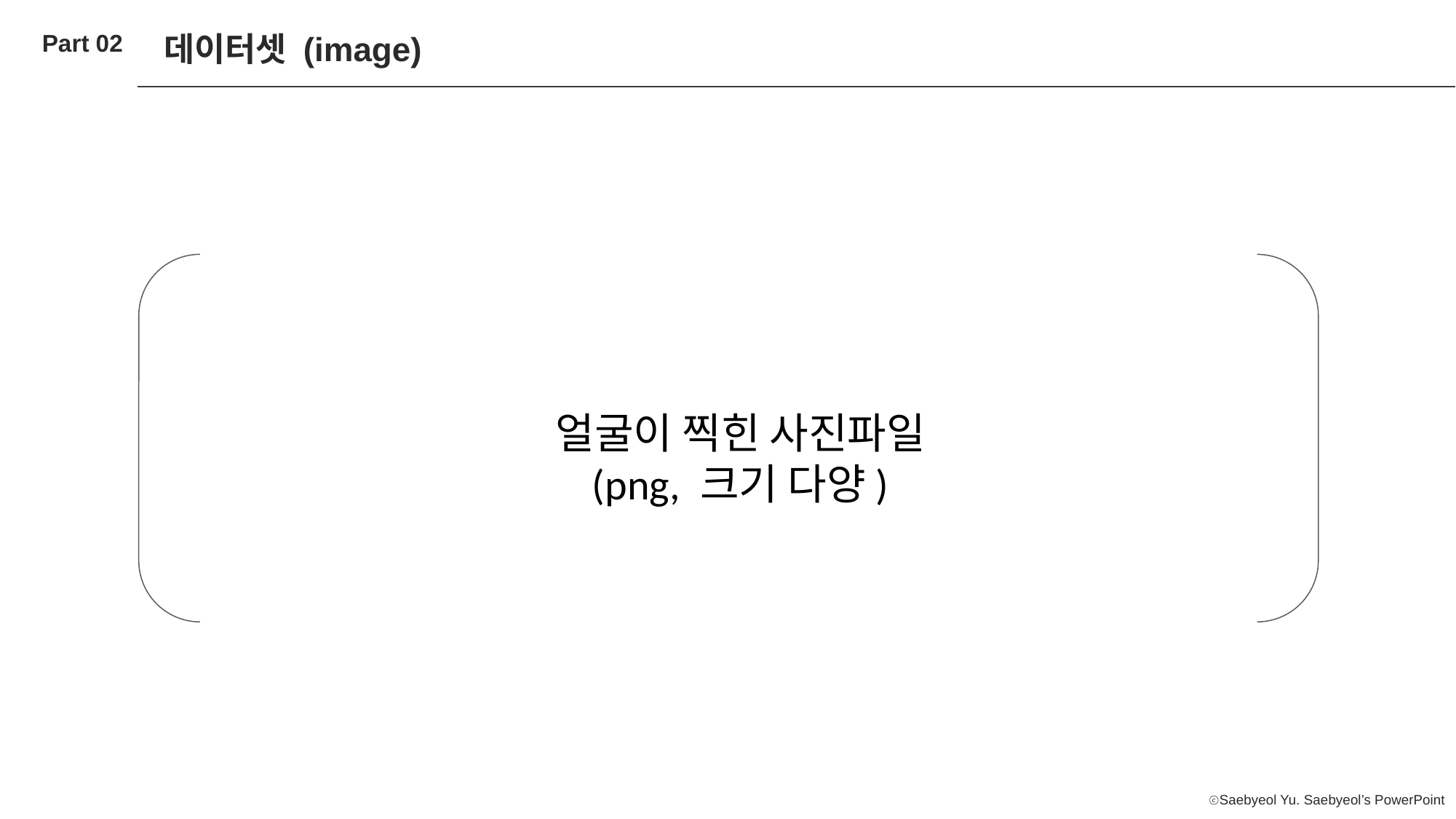

Part 02
데이터셋 (image)

Modern
얼굴이 찍힌 사진파일
(png, 크기 다양)
기능과 실용성을 중시한 스타일